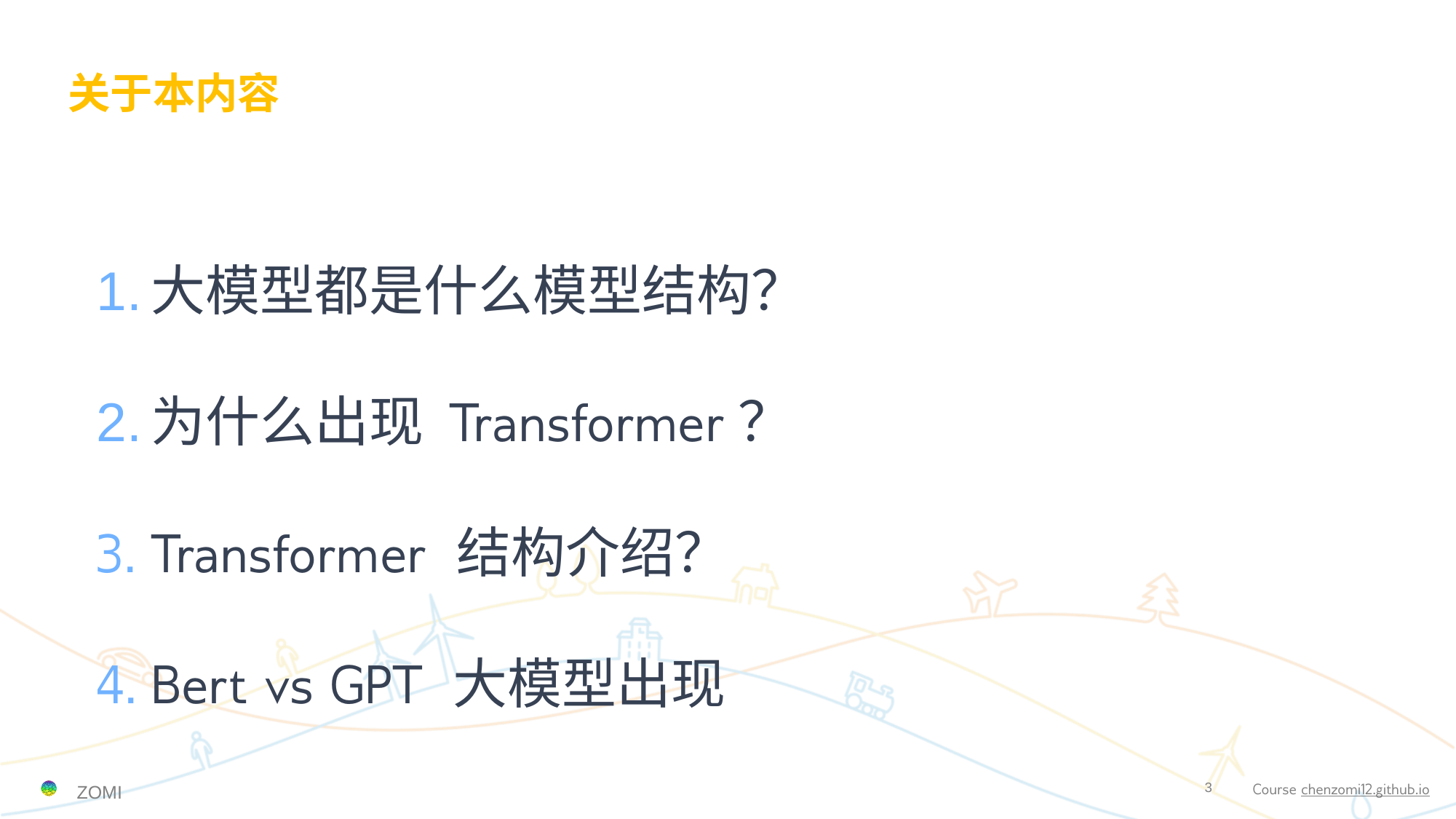

# 关于本内容
大模型都是什么模型结构？
为什么出现 Transformer？
Transformer 结构介绍？
Bert vs GPT 大模型出现